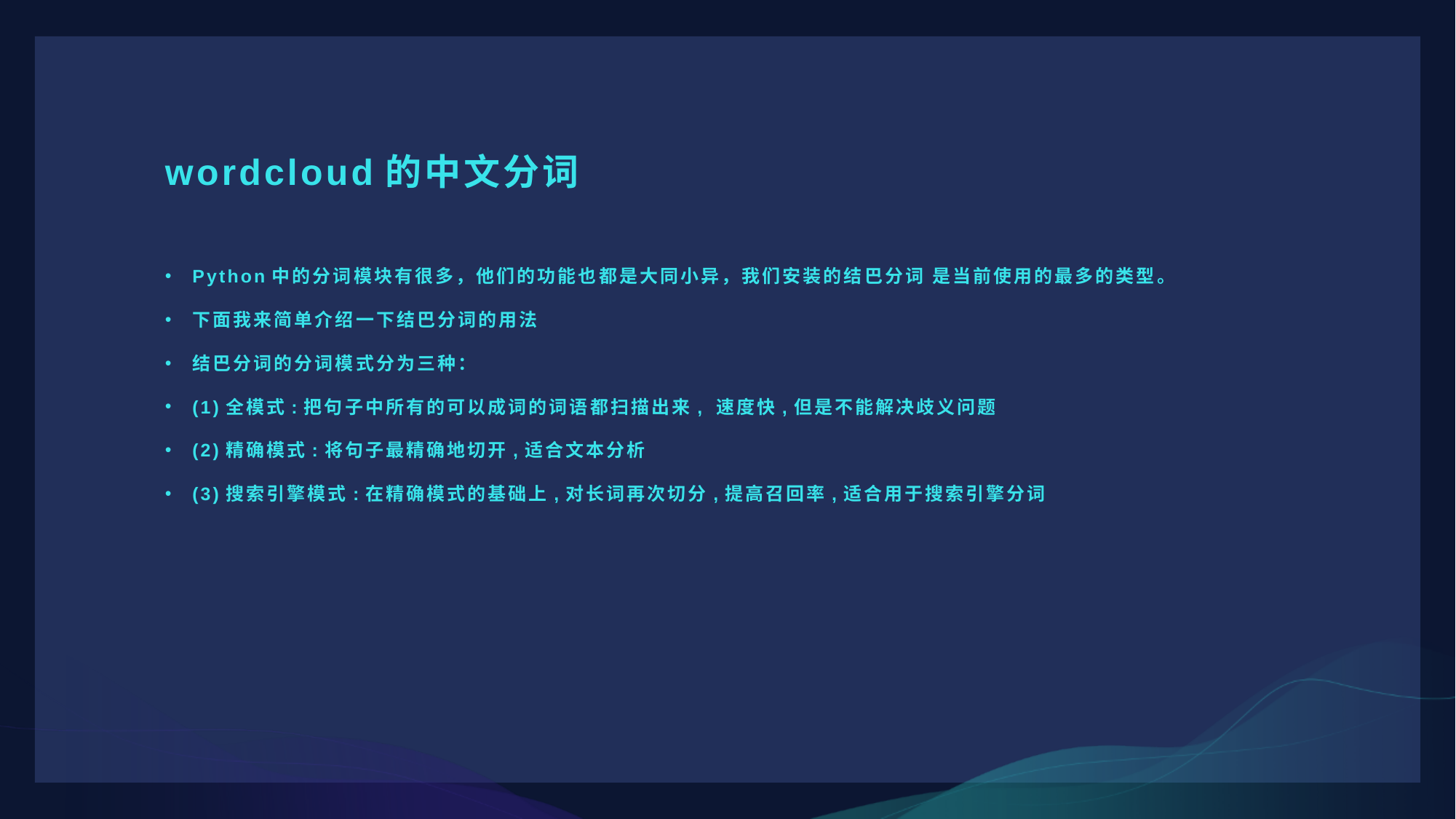

# wordcloud的中文分词
Python中的分词模块有很多，他们的功能也都是大同小异，我们安装的结巴分词 是当前使用的最多的类型。
下面我来简单介绍一下结巴分词的用法
结巴分词的分词模式分为三种：
(1)全模式:把句子中所有的可以成词的词语都扫描出来, 速度快,但是不能解决歧义问题
(2)精确模式:将句子最精确地切开,适合文本分析
(3)搜索引擎模式:在精确模式的基础上,对长词再次切分,提高召回率,适合用于搜索引擎分词